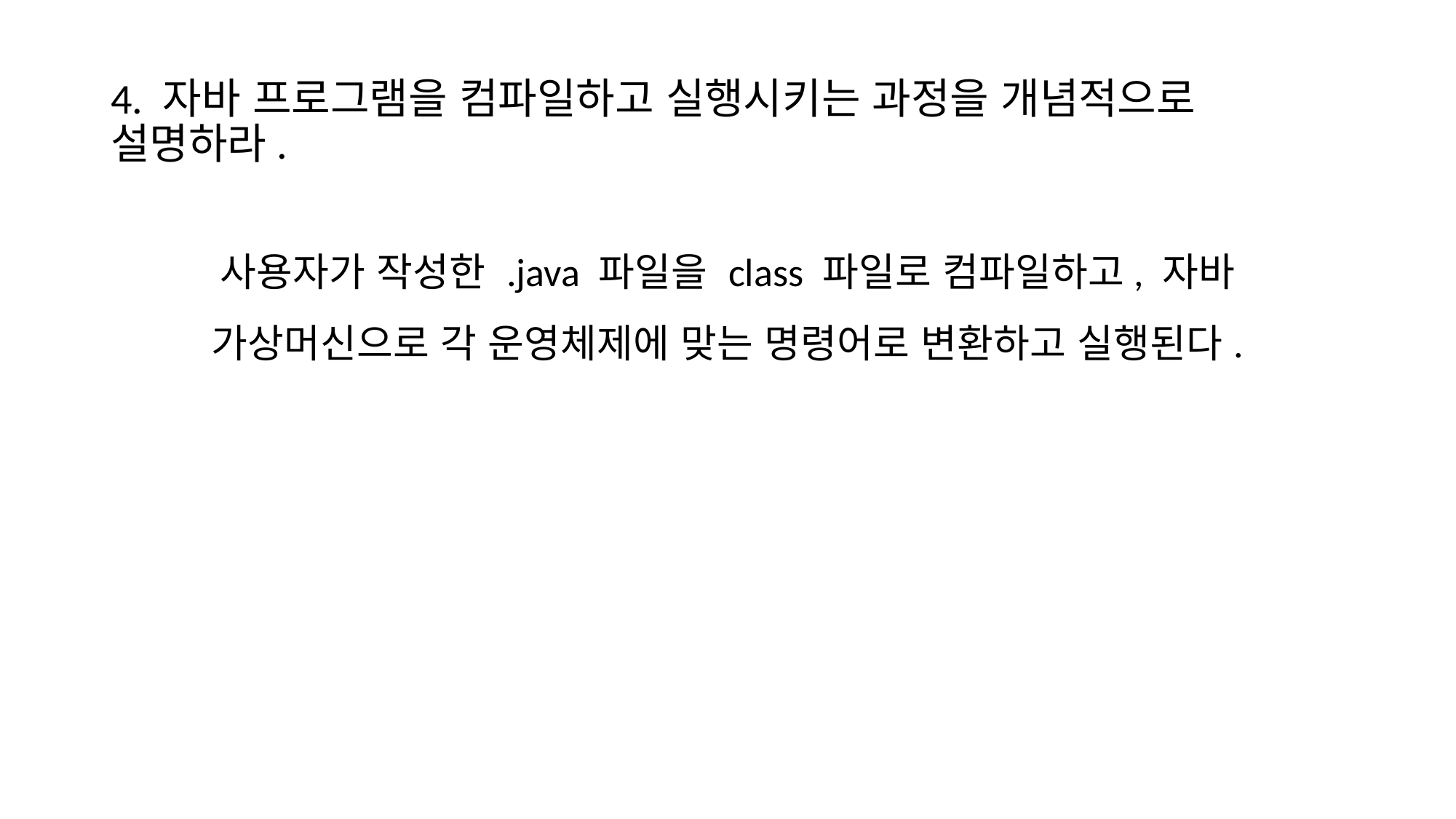

# 4. 자바 프로그램을 컴파일하고 실행시키는 과정을 개념적으로 설명하라.
사용자가 작성한 .java 파일을 class 파일로 컴파일하고, 자바 가상머신으로 각 운영체제에 맞는 명령어로 변환하고 실행된다.